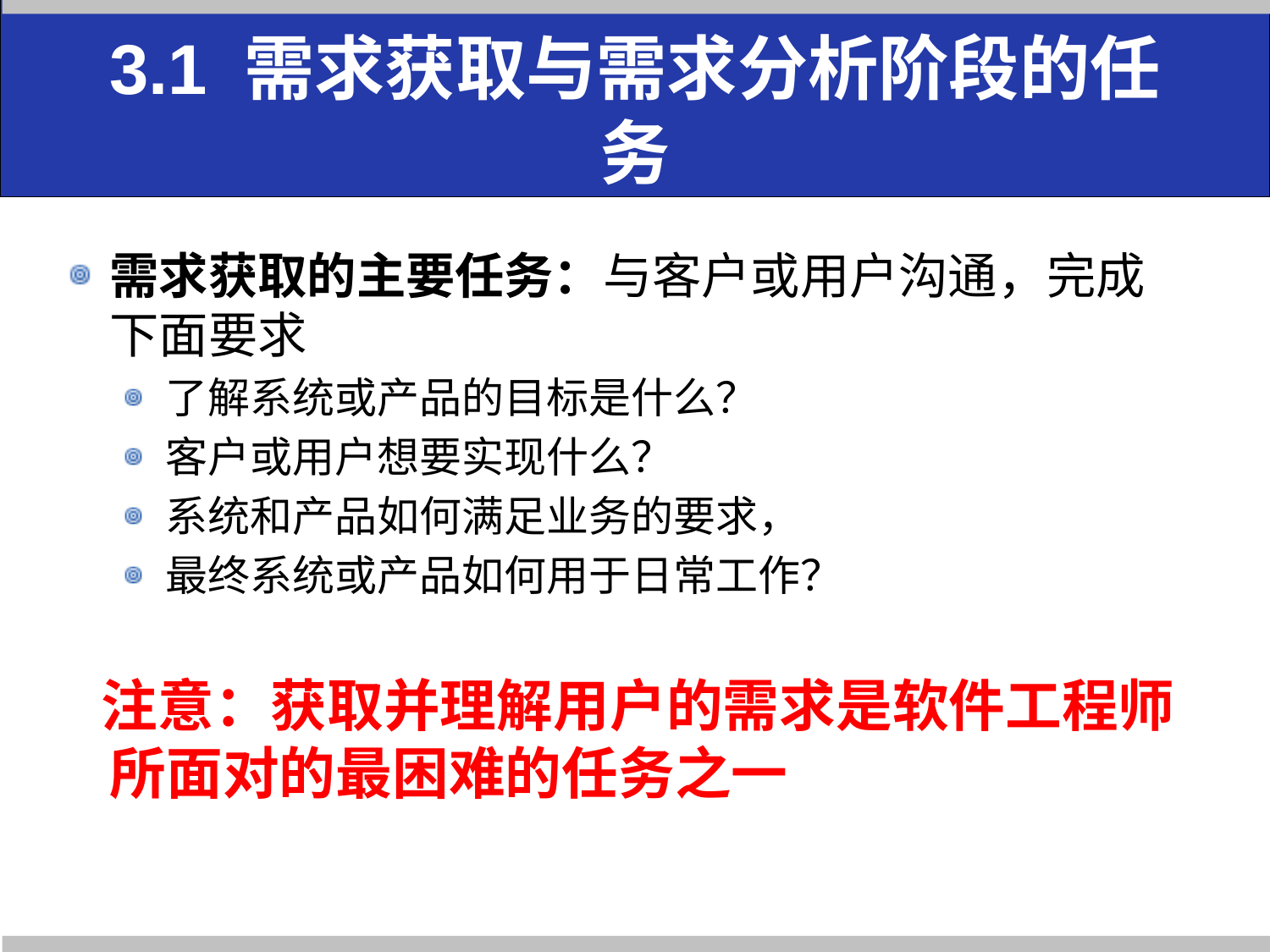

# 3.1 需求获取与需求分析阶段的任务
需求获取的主要任务：与客户或用户沟通，完成下面要求
了解系统或产品的目标是什么？
客户或用户想要实现什么？
系统和产品如何满足业务的要求，
最终系统或产品如何用于日常工作？

  注意：获取并理解用户的需求是软件工程师所面对的最困难的任务之一
225